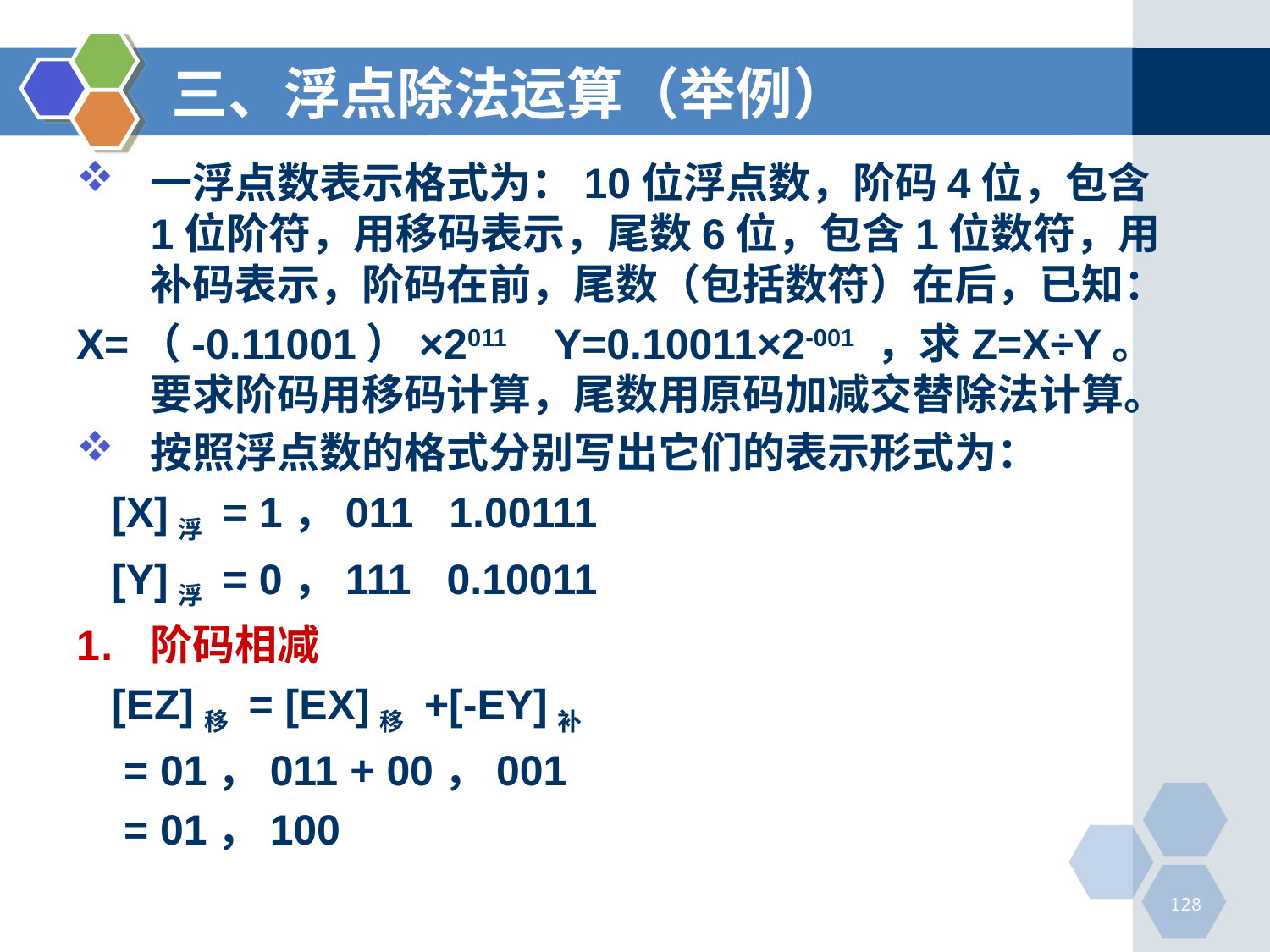

# 三、浮点除法运算（举例）
一浮点数表示格式为：10位浮点数，阶码4位，包含1位阶符，用移码表示，尾数6位，包含1位数符，用补码表示，阶码在前，尾数（包括数符）在后，已知：
X=（-0.11001）×2011    Y=0.10011×2-001 ，求Z=X÷Y。要求阶码用移码计算，尾数用原码加减交替除法计算。
按照浮点数的格式分别写出它们的表示形式为：
   [X]浮 = 1，011   1.00111
   [Y]浮 = 0，111   0.10011
阶码相减
   [EZ]移 = [EX]移 +[-EY]补
    = 01，011 + 00，001
    = 01，100
128